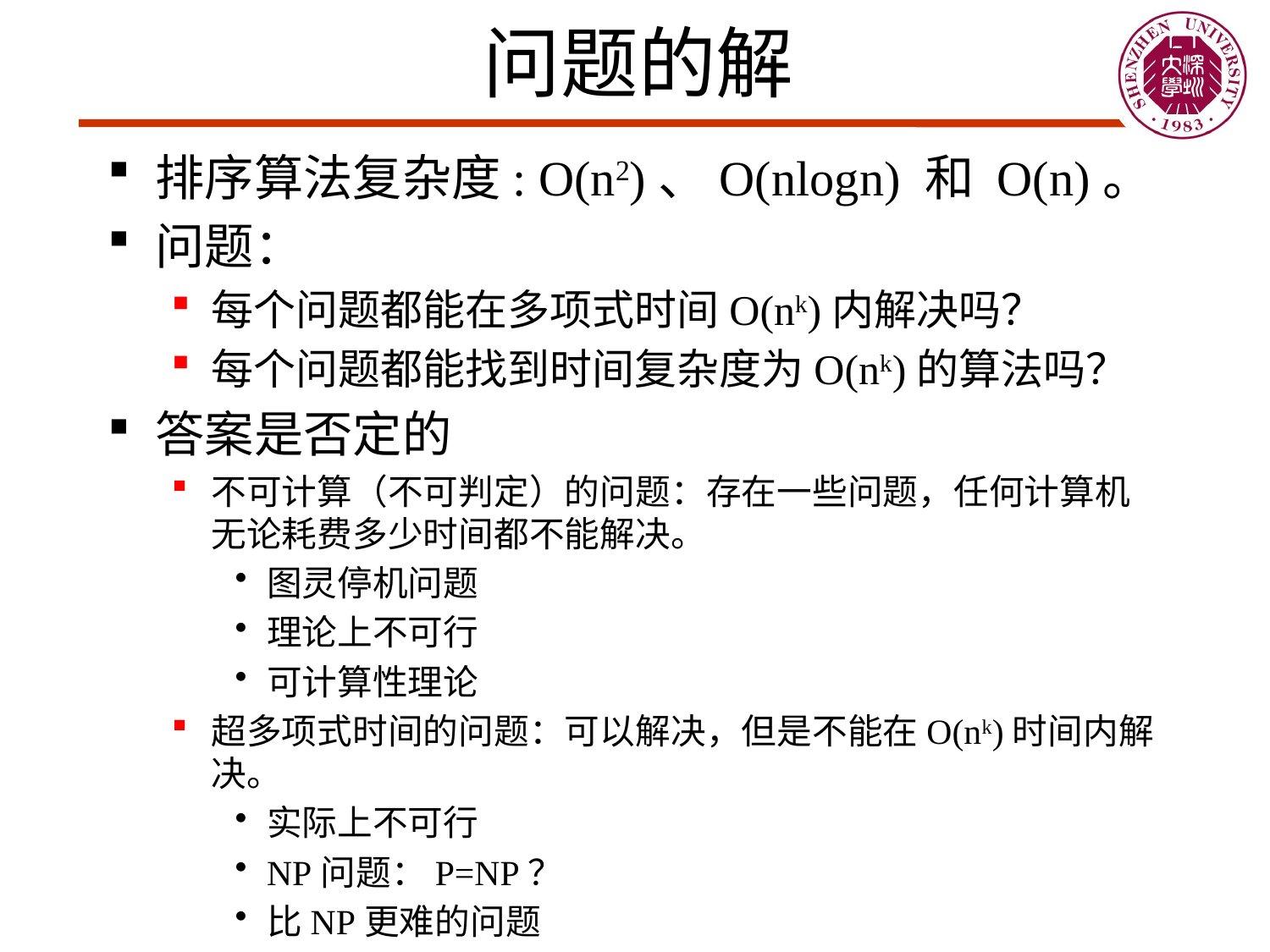

# 问题的解
排序算法复杂度: O(n2)、O(nlogn) 和 O(n)。
问题：
每个问题都能在多项式时间O(nk)内解决吗？
每个问题都能找到时间复杂度为O(nk)的算法吗？
答案是否定的
不可计算（不可判定）的问题：存在一些问题，任何计算机无论耗费多少时间都不能解决。
图灵停机问题
理论上不可行
可计算性理论
超多项式时间的问题：可以解决，但是不能在O(nk)时间内解决。
实际上不可行
NP问题：P=NP？
比NP更难的问题